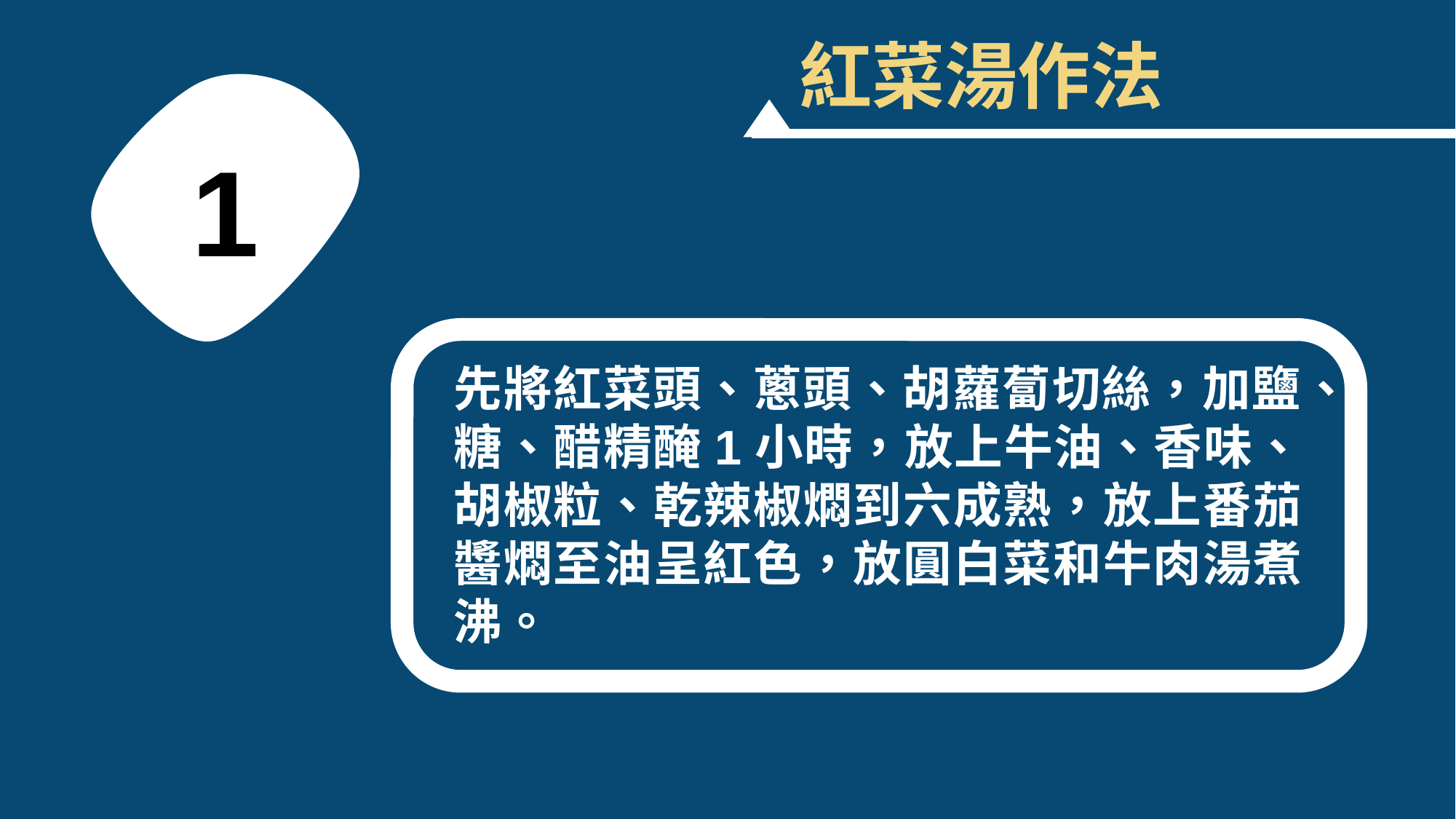

紅菜湯作法
1

先將紅菜頭、蔥頭、胡蘿蔔切絲，加鹽、糖、醋精醃1小時，放上牛油、香味、胡椒粒、乾辣椒燜到六成熟，放上番茄醬燜至油呈紅色，放圓白菜和牛肉湯煮沸。